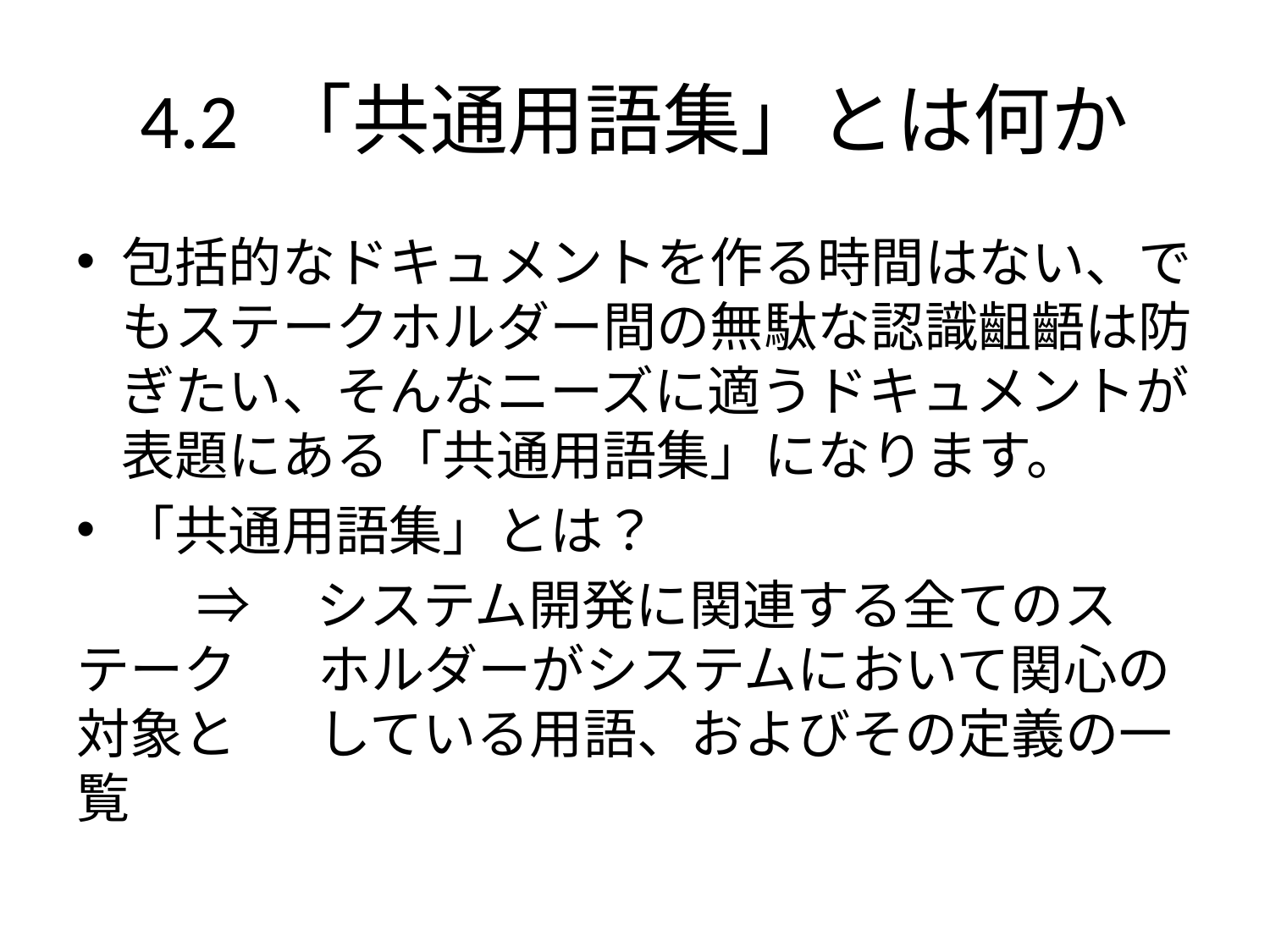

# 4.2 「共通用語集」とは何か
包括的なドキュメントを作る時間はない、でもステークホルダー間の無駄な認識齟齬は防ぎたい、そんなニーズに適うドキュメントが表題にある「共通用語集」になります。
「共通用語集」とは？
	⇒　システム開発に関連する全てのステーク	ホルダーがシステムにおいて関心の対象と	している用語、およびその定義の一覧